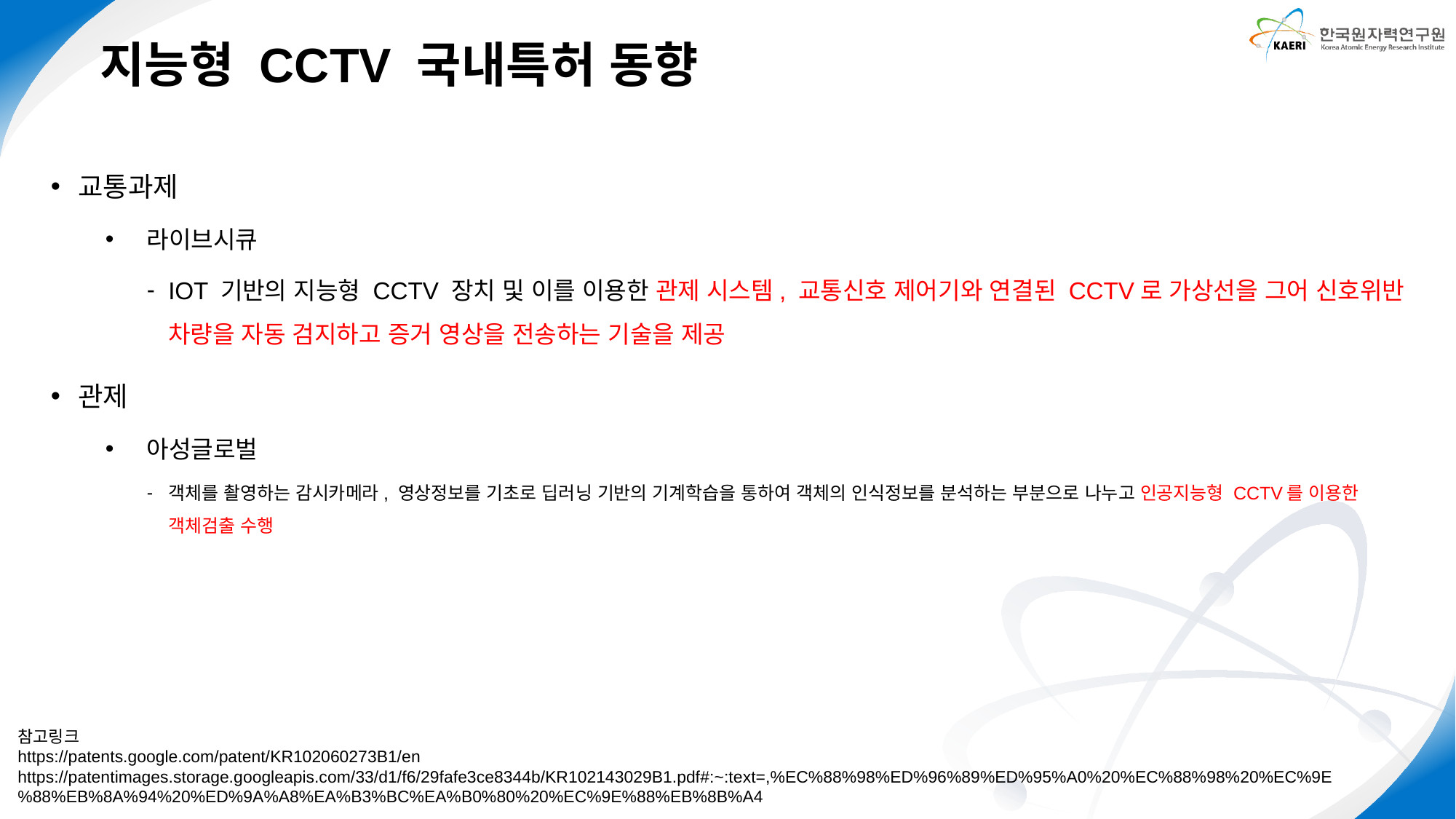

지능형 CCTV 국내특허 동향
교통과제
라이브시큐
IOT 기반의 지능형 CCTV 장치 및 이를 이용한 관제 시스템, 교통신호 제어기와 연결된 CCTV로 가상선을 그어 신호위반 차량을 자동 검지하고 증거 영상을 전송하는 기술을 제공
관제
아성글로벌
객체를 촬영하는 감시카메라, 영상정보를 기초로 딥러닝 기반의 기계학습을 통하여 객체의 인식정보를 분석하는 부분으로 나누고 인공지능형 CCTV를 이용한 객체검출 수행
참고링크
https://patents.google.com/patent/KR102060273B1/en
https://patentimages.storage.googleapis.com/33/d1/f6/29fafe3ce8344b/KR102143029B1.pdf#:~:text=,%EC%88%98%ED%96%89%ED%95%A0%20%EC%88%98%20%EC%9E%88%EB%8A%94%20%ED%9A%A8%EA%B3%BC%EA%B0%80%20%EC%9E%88%EB%8B%A4